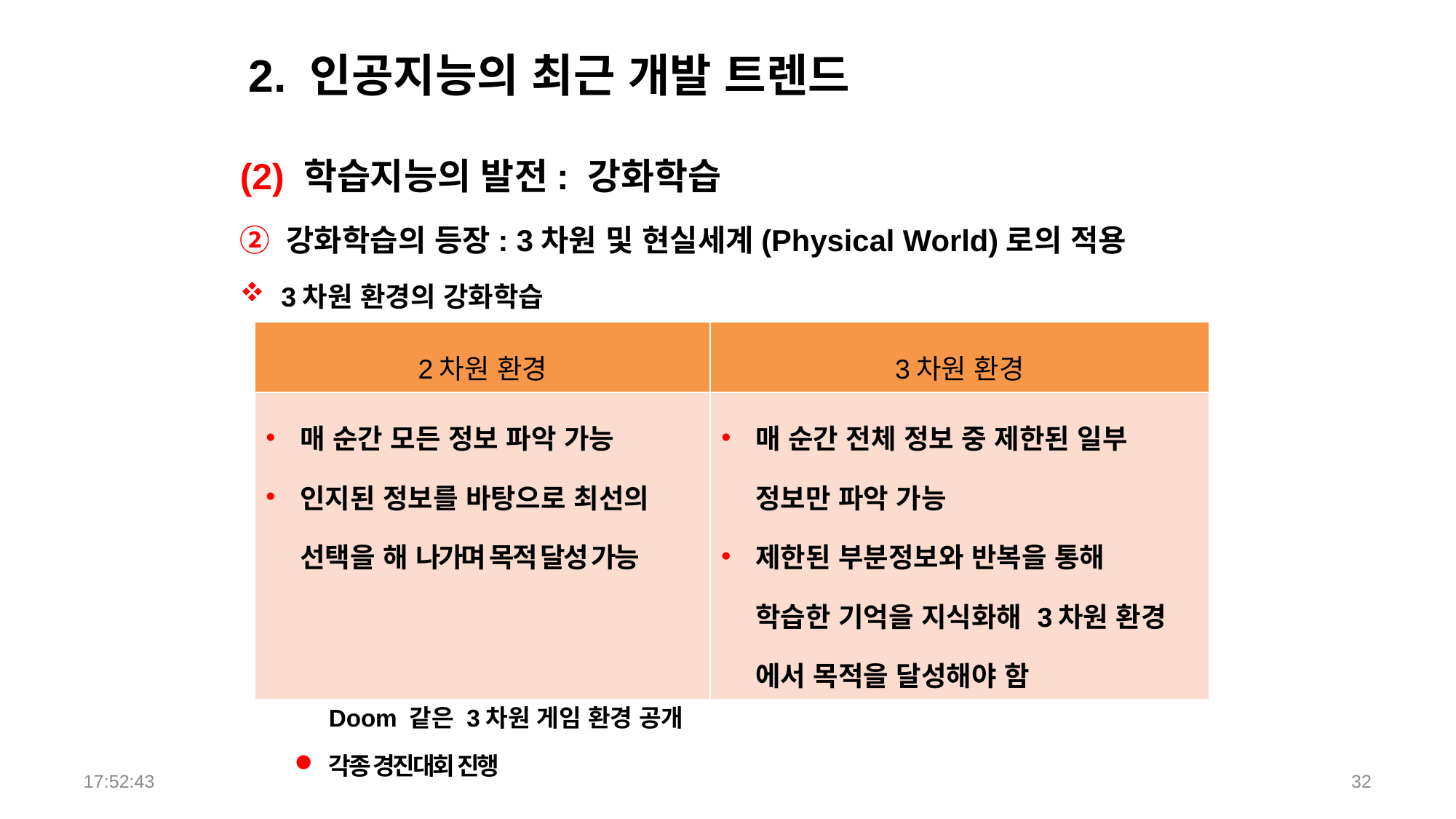

# 2. 인공지능의 최근 개발 트렌드
(2) 학습지능의 발전: 강화학습
② 강화학습의 등장: 3차원 및 현실세계(Physical World)로의 적용
3차원 환경의 강화학습

OpenAI :  3차원 환경에서 강화학습 알고리즘을 검증할 수 있는 환경으로 Minecraft, Doom 같은 3차원 게임 환경 공개
각종 경진대회 진행
| 2차원 환경 | 3차원 환경 |
| --- | --- |
| 매 순간 모든 정보 파악 가능 인지된 정보를 바탕으로 최선의 선택을 해 나가며 목적 달성 가능 | 매 순간 전체 정보 중 제한된 일부 정보만 파악 가능 제한된 부분정보와 반복을 통해 학습한 기억을 지식화해 3차원 환경 에서 목적을 달성해야 함 |
17:52:43
32